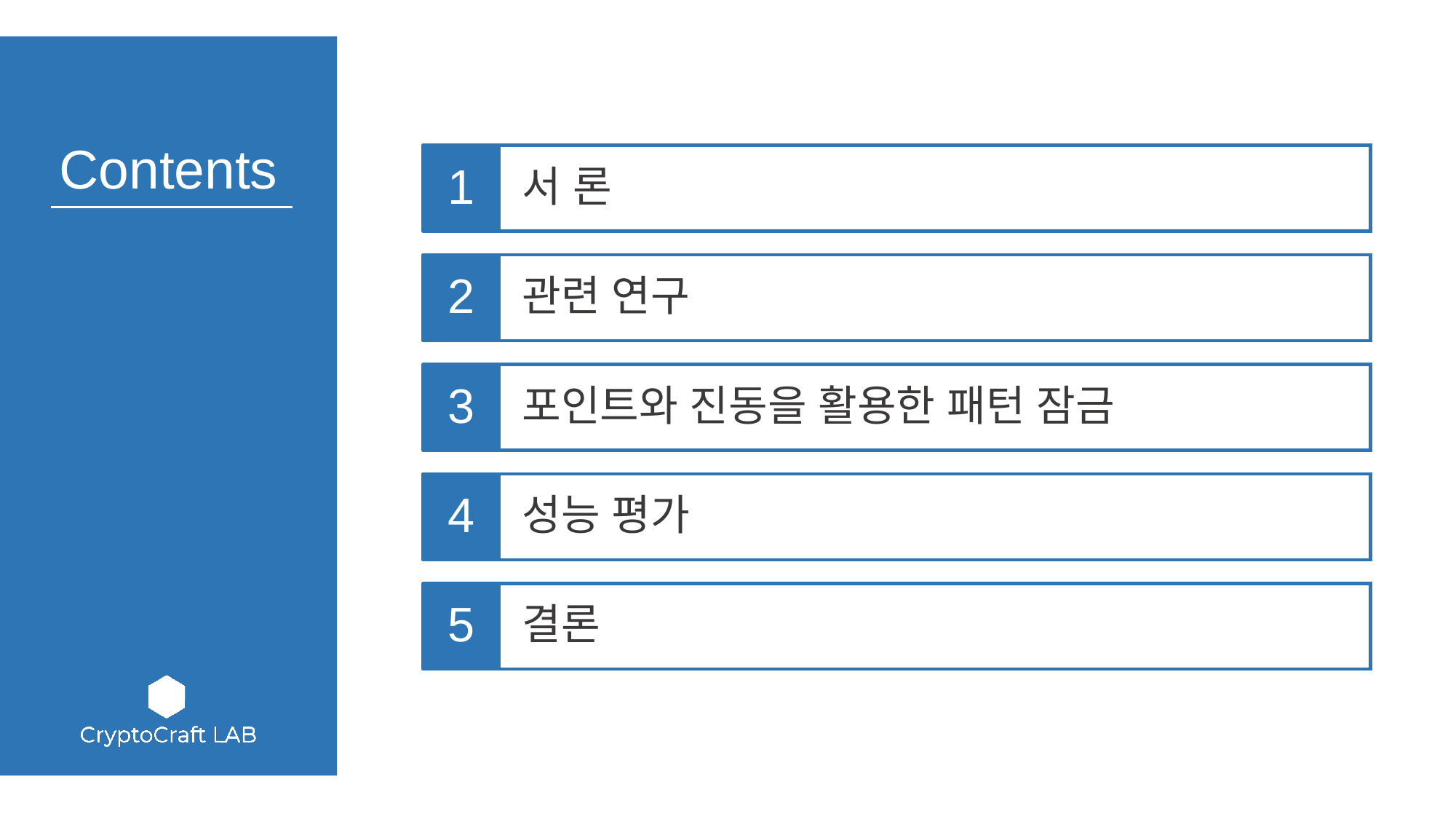

1
서 론
2
관련 연구
3
포인트와 진동을 활용한 패턴 잠금
4
성능 평가
5
결론